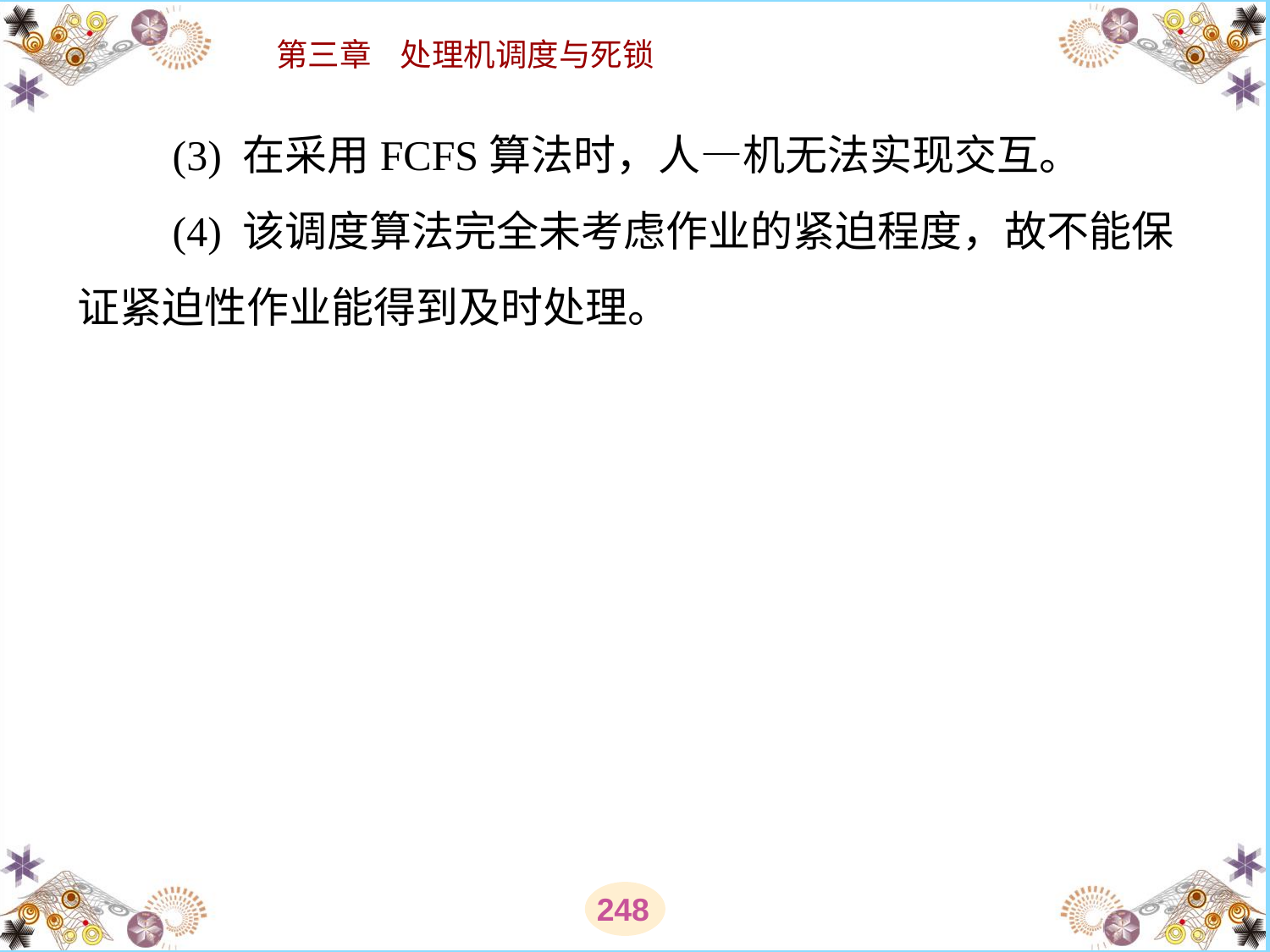

# (3) 在采用FCFS算法时，人—机无法实现交互。 　　(4) 该调度算法完全未考虑作业的紧迫程度，故不能保证紧迫性作业能得到及时处理。